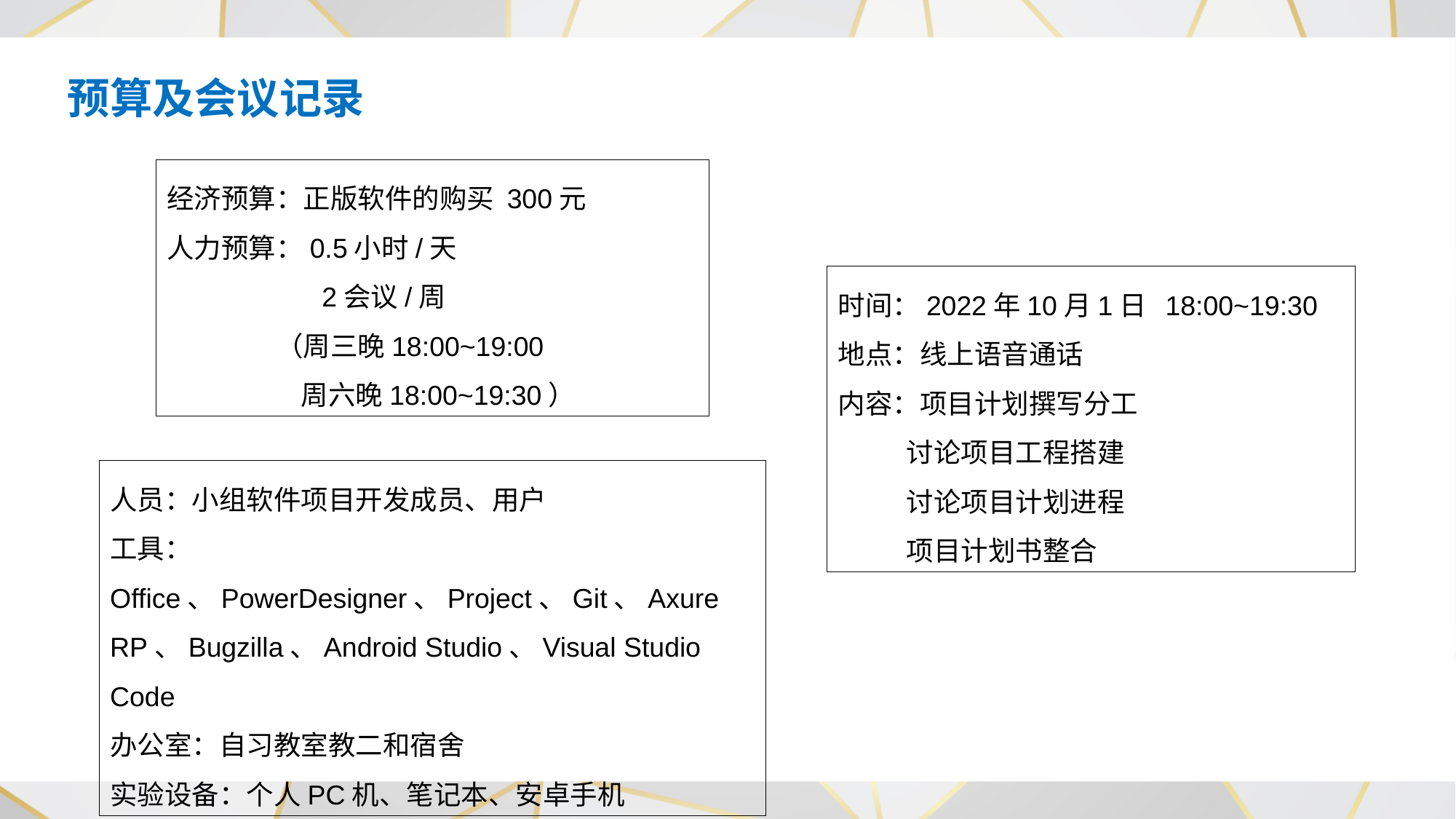

预算及会议记录
经济预算：正版软件的购买 300元
人力预算：0.5小时/天
	      2会议/周
	（周三晚18:00~19:00
	   周六晚18:00~19:30）
时间：2022年10月1日  18:00~19:30
地点：线上语音通话
内容：项目计划撰写分工
          讨论项目工程搭建
          讨论项目计划进程
          项目计划书整合
人员：小组软件项目开发成员、用户
工具：Office、PowerDesigner、Project、Git、Axure RP、Bugzilla、Android Studio、Visual Studio Code
办公室：自习教室教二和宿舍
实验设备：个人PC机、笔记本、安卓手机